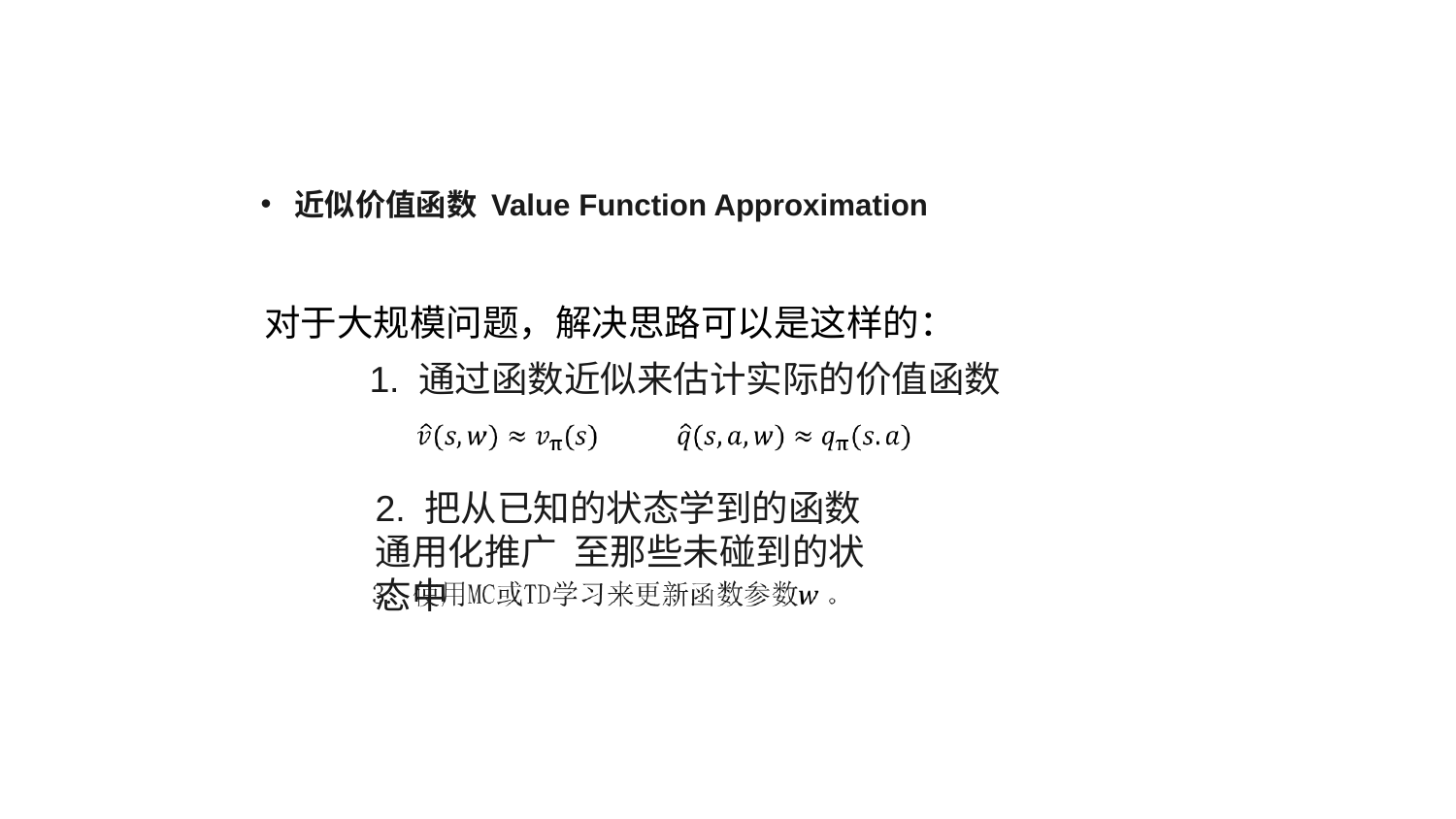

Introduction

近似价值函数 Value Function Approximation
对于大规模问题，解决思路可以是这样的：
1. 通过函数近似来估计实际的价值函数

2. 把从已知的状态学到的函数通用化推广  至那些未碰到的状态中